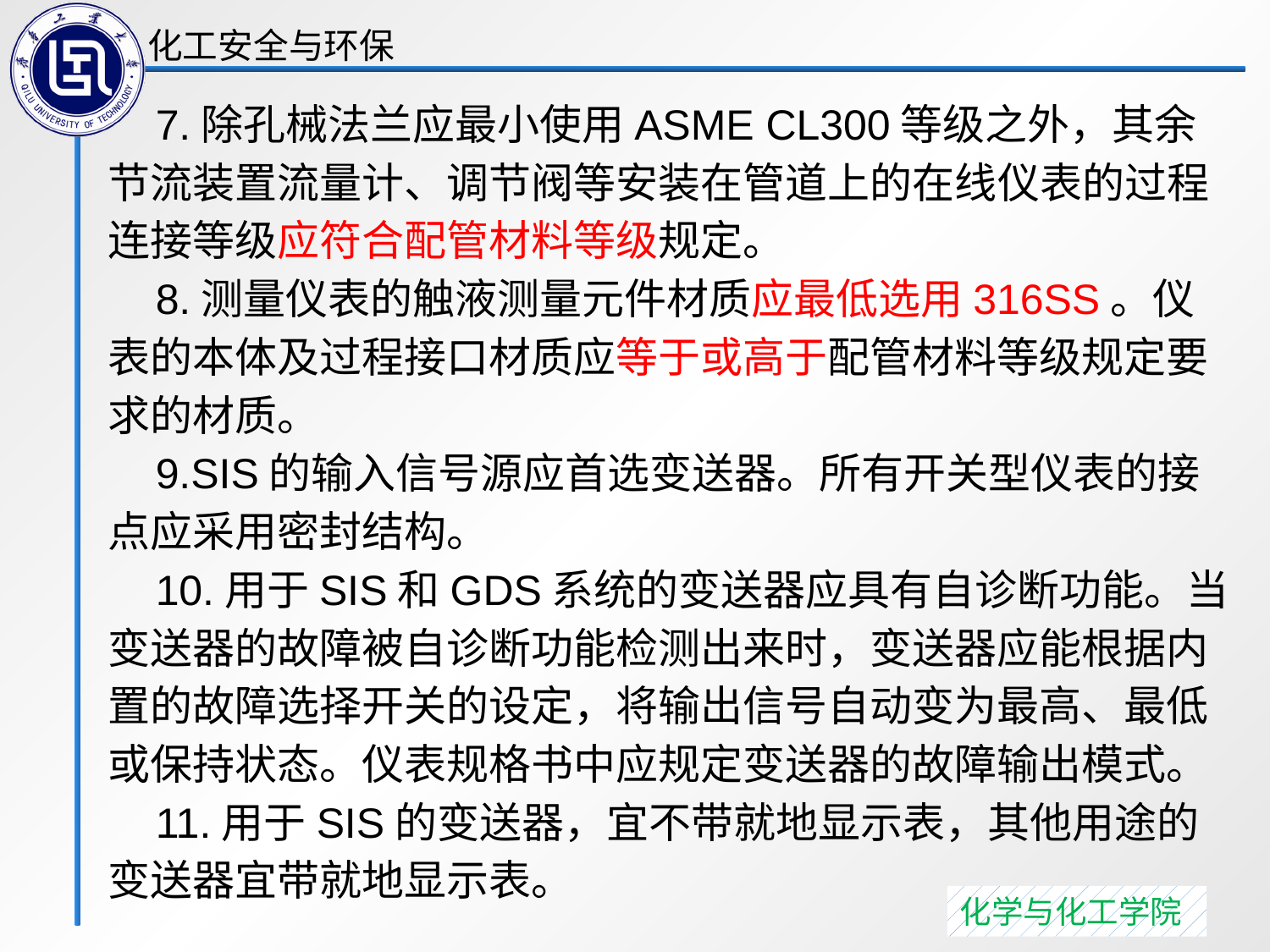

7.除孔械法兰应最小使用ASME CL300等级之外，其余节流装置流量计、调节阀等安装在管道上的在线仪表的过程连接等级应符合配管材料等级规定。
    8.测量仪表的触液测量元件材质应最低选用316SS。仪表的本体及过程接口材质应等于或高于配管材料等级规定要求的材质。
    9.SIS的输入信号源应首选变送器。所有开关型仪表的接点应采用密封结构。
    10.用于SIS和GDS系统的变送器应具有自诊断功能。当变送器的故障被自诊断功能检测出来时，变送器应能根据内置的故障选择开关的设定，将输出信号自动变为最高、最低或保持状态。仪表规格书中应规定变送器的故障输出模式。
    11.用于SIS的变送器，宜不带就地显示表，其他用途的变送器宜带就地显示表。